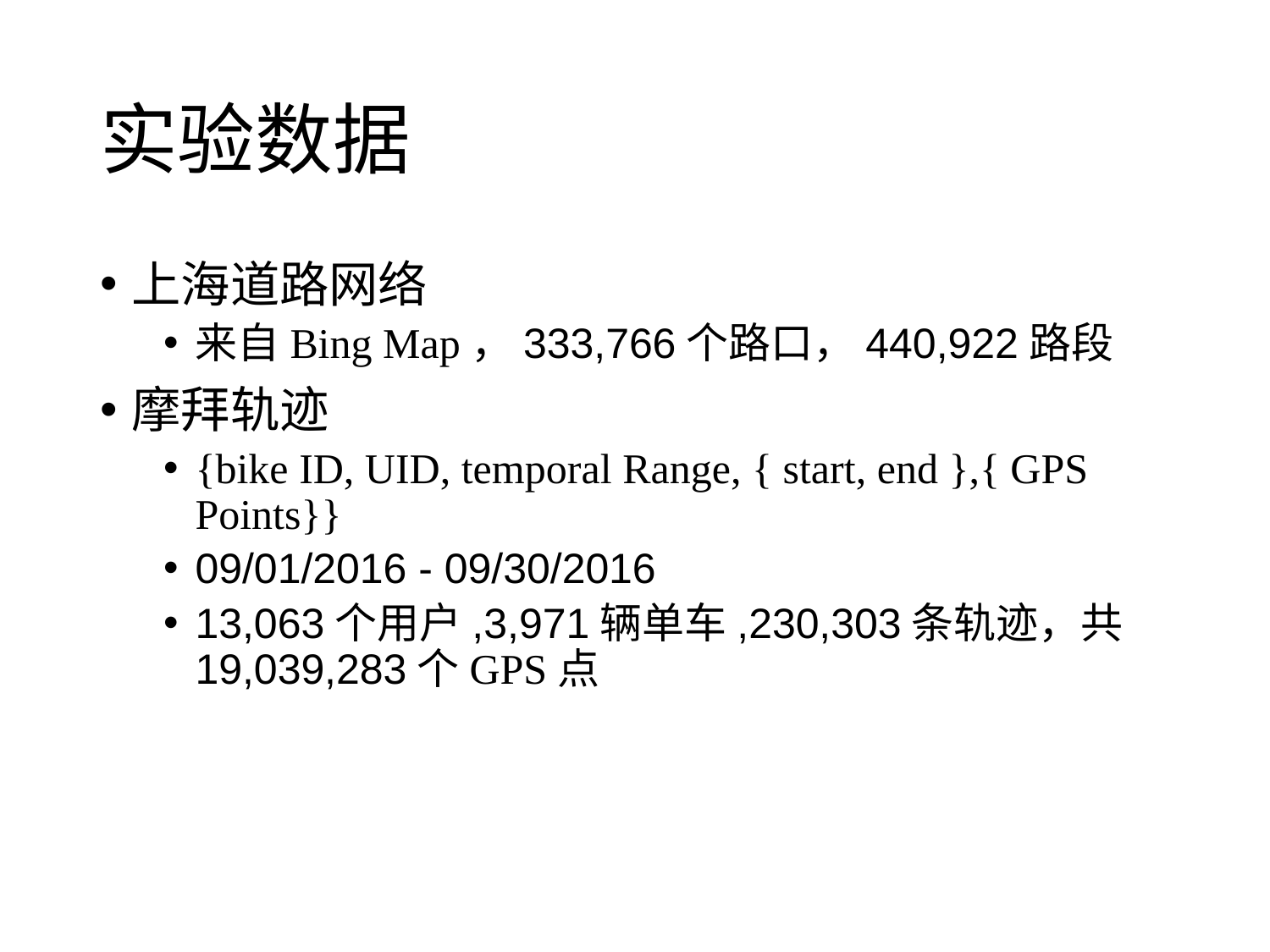

# 实验数据
上海道路网络
来自Bing Map，333,766个路口，440,922路段
摩拜轨迹
{bike ID, UID, temporal Range, { start, end },{ GPS Points}}
09/01/2016 - 09/30/2016
13,063个用户,3,971辆单车,230,303条轨迹，共19,039,283个GPS点